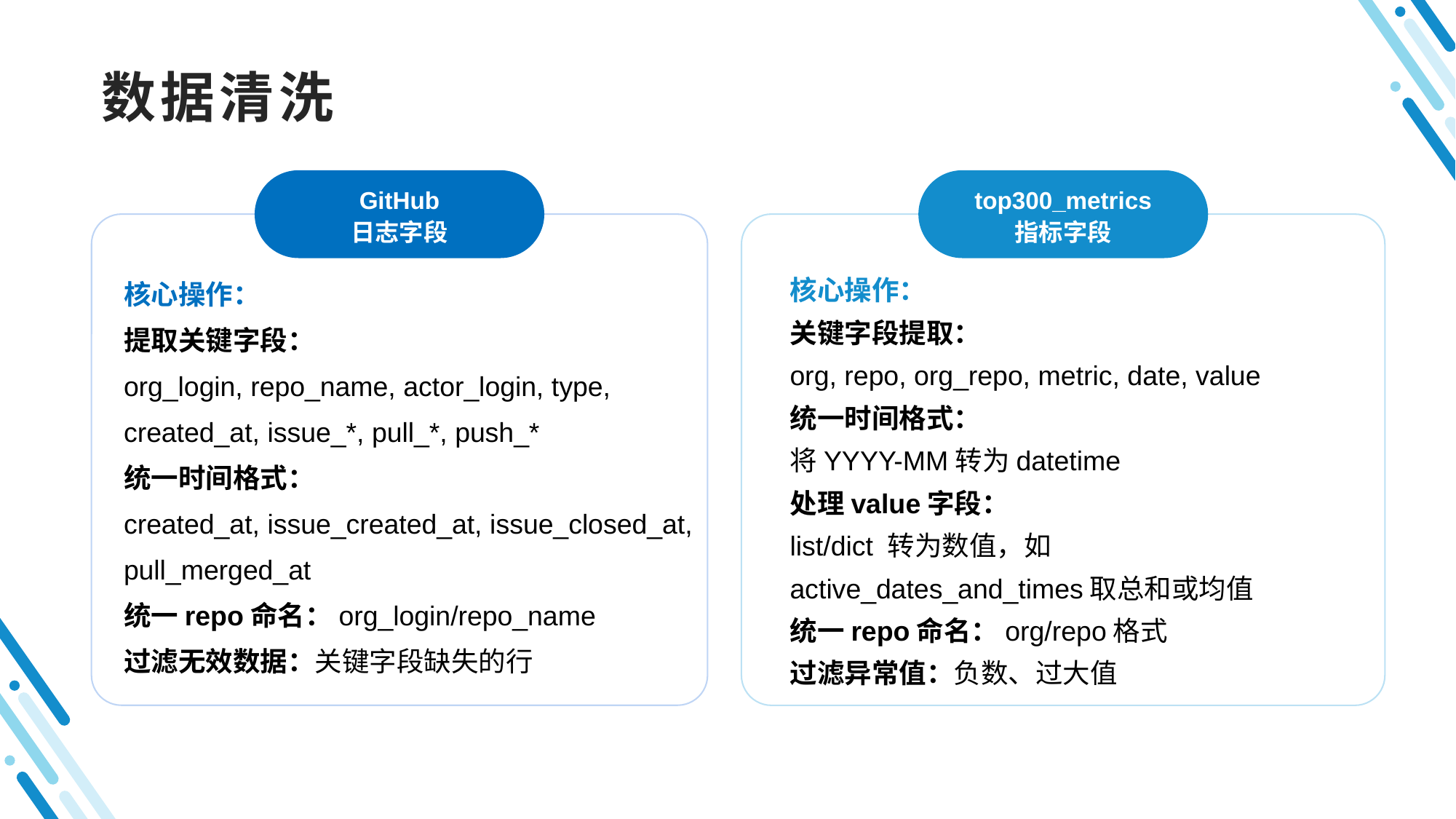

# 数据清洗
GitHub
日志字段
top300_metrics
指标字段

核心操作：
关键字段提取：
org, repo, org_repo, metric, date, value
统一时间格式：
将YYYY-MM转为datetime
处理value字段：
list/dict 转为数值，如active_dates_and_times取总和或均值
统一repo命名：org/repo格式
过滤异常值：负数、过大值

核心操作：
提取关键字段：
org_login, repo_name, actor_login, type, created_at, issue_*, pull_*, push_*
统一时间格式：
created_at, issue_created_at, issue_closed_at, pull_merged_at
统一repo命名：org_login/repo_name
过滤无效数据：关键字段缺失的行